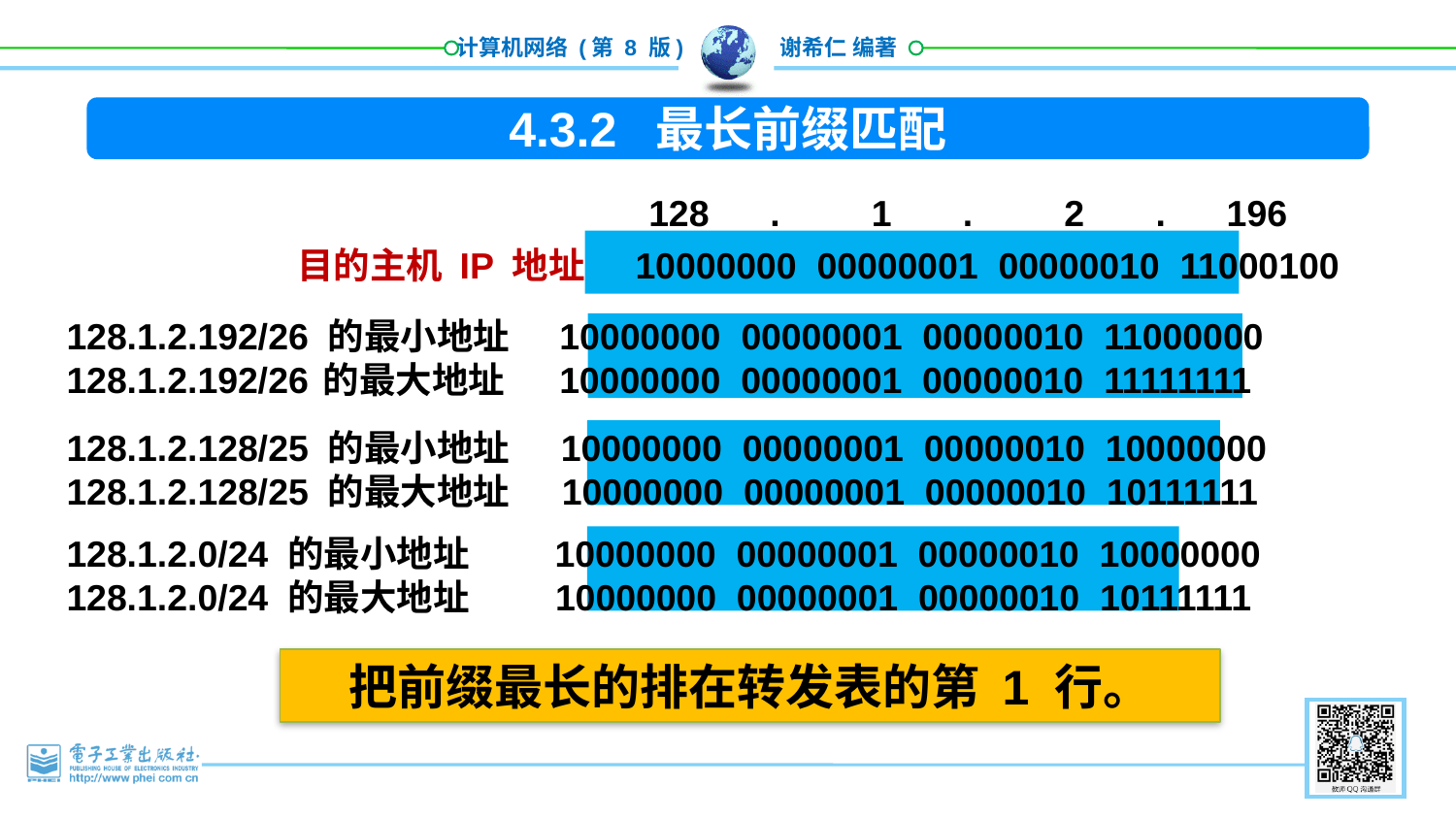

4.3.2  最长前缀匹配

                                         128      .         1       .         2       .      196
       目的主机 IP 地址     10000000  00000001  00000010  11000100

128.1.2.192/26 的最小地址     10000000  00000001  00000010  11000000
128.1.2.192/26 的最大地址      10000000  00000001  00000010  11111111
128.1.2.128/25 的最小地址      10000000  00000001  00000010  10000000
128.1.2.128/25 的最大地址      10000000  00000001  00000010  10111111
128.1.2.0/24 的最小地址          10000000  00000001  00000010  10000000
128.1.2.0/24 的最大地址          10000000  00000001  00000010  10111111

把前缀最长的排在转发表的第 1 行。